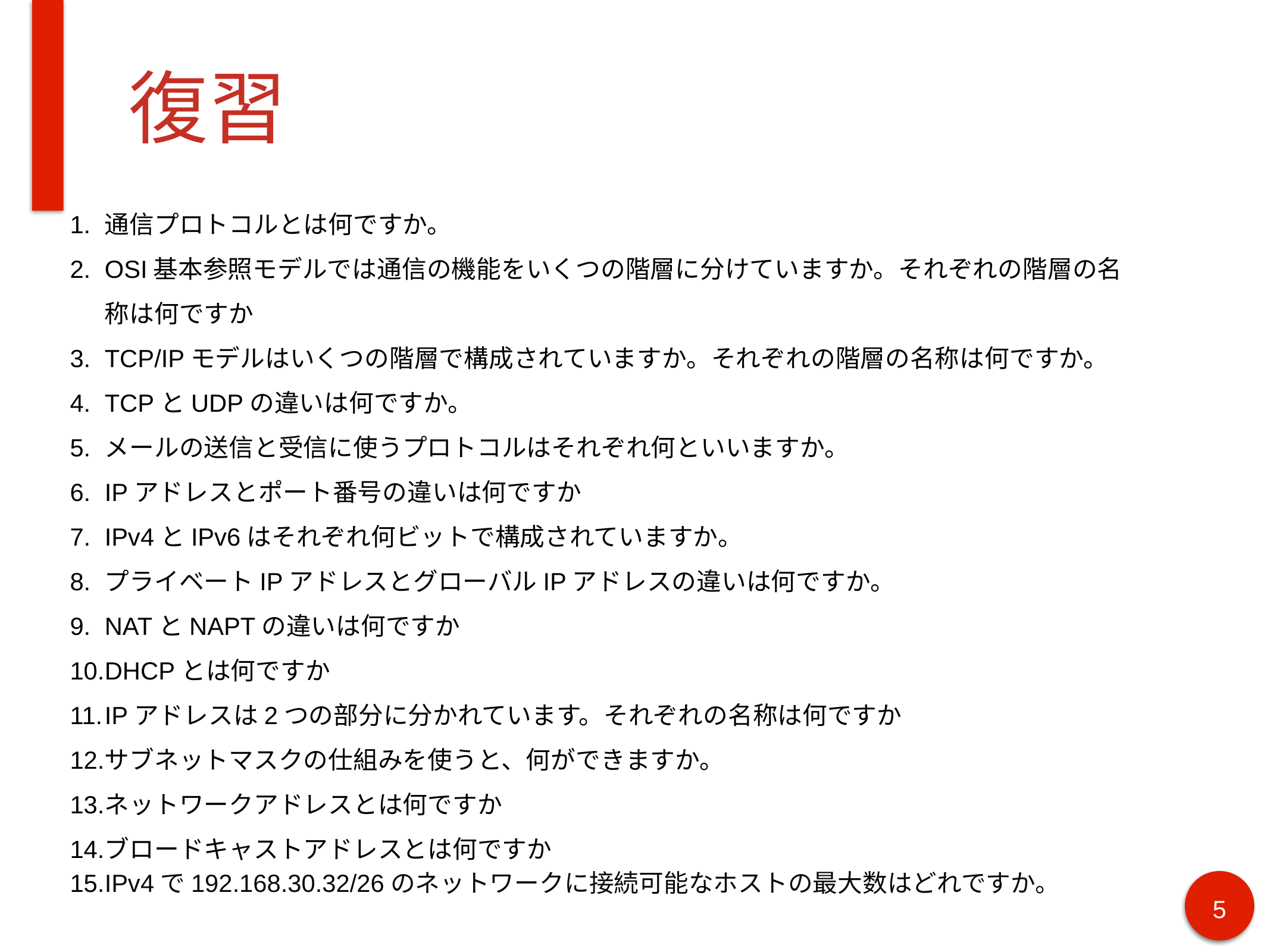

# 復習
通信プロトコルとは何ですか。
OSI基本参照モデルでは通信の機能をいくつの階層に分けていますか。それぞれの階層の名称は何ですか
TCP/IPモデルはいくつの階層で構成されていますか。それぞれの階層の名称は何ですか。
TCPとUDPの違いは何ですか。
メールの送信と受信に使うプロトコルはそれぞれ何といいますか。
IPアドレスとポート番号の違いは何ですか
IPv4とIPv6はそれぞれ何ビットで構成されていますか。
プライベートIPアドレスとグローバルIPアドレスの違いは何ですか。
NATとNAPTの違いは何ですか
DHCPとは何ですか
IPアドレスは2つの部分に分かれています。それぞれの名称は何ですか
サブネットマスクの仕組みを使うと、何ができますか。
ネットワークアドレスとは何ですか
ブロードキャストアドレスとは何ですか
IPv4で192.168.30.32/26のネットワークに接続可能なホストの最大数はどれですか。

5